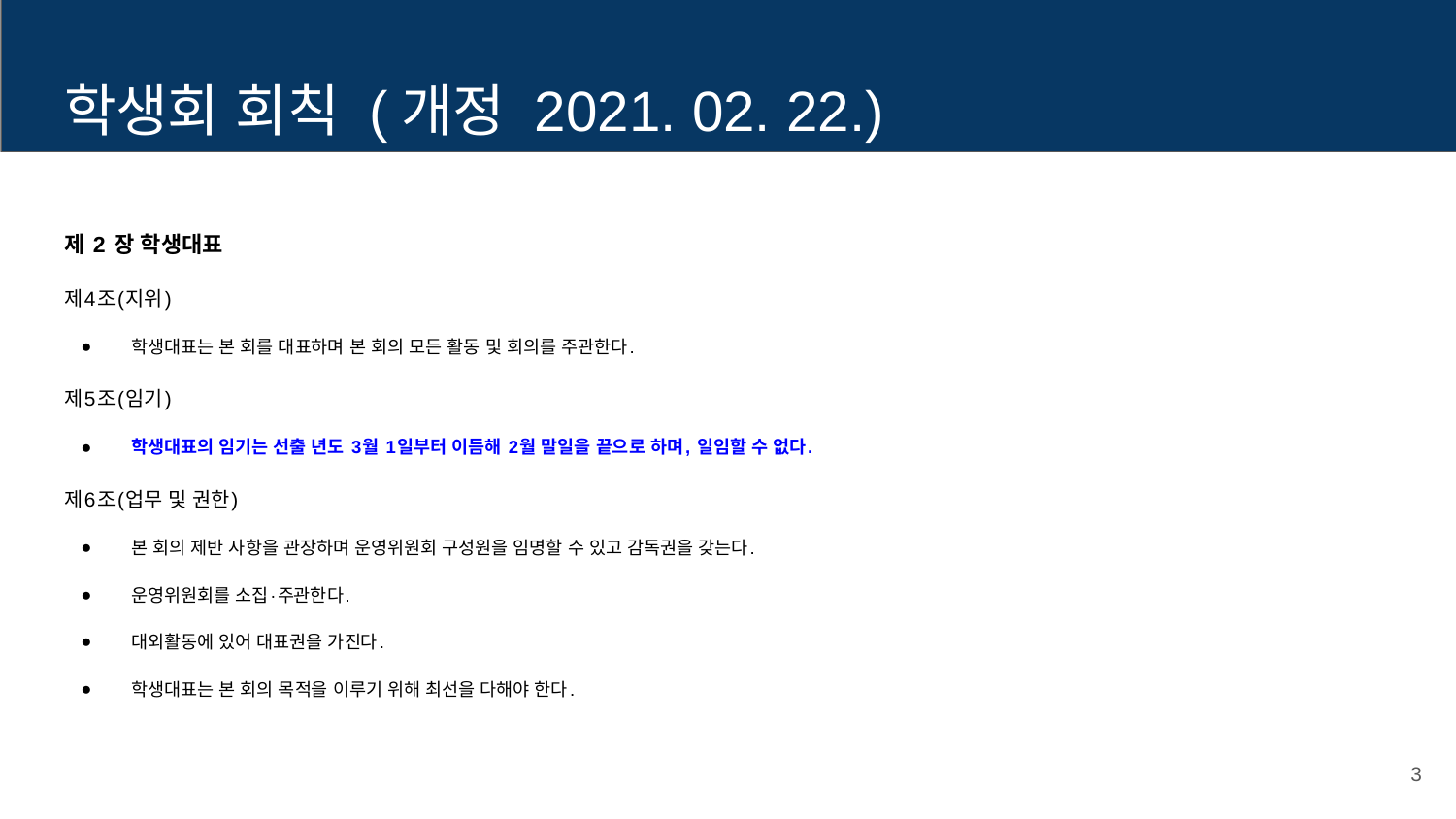

# 학생회 회칙 (개정 2021. 02. 22.)
제 2 장 학생대표
제4조(지위)
학생대표는 본 회를 대표하며 본 회의 모든 활동 및 회의를 주관한다.
제5조(임기)
학생대표의 임기는 선출 년도 3월 1일부터 이듬해 2월 말일을 끝으로 하며, 일임할 수 없다.
제6조(업무 및 권한)
본 회의 제반 사항을 관장하며 운영위원회 구성원을 임명할 수 있고 감독권을 갖는다.
운영위원회를 소집·주관한다.
대외활동에 있어 대표권을 가진다.
학생대표는 본 회의 목적을 이루기 위해 최선을 다해야 한다.
3